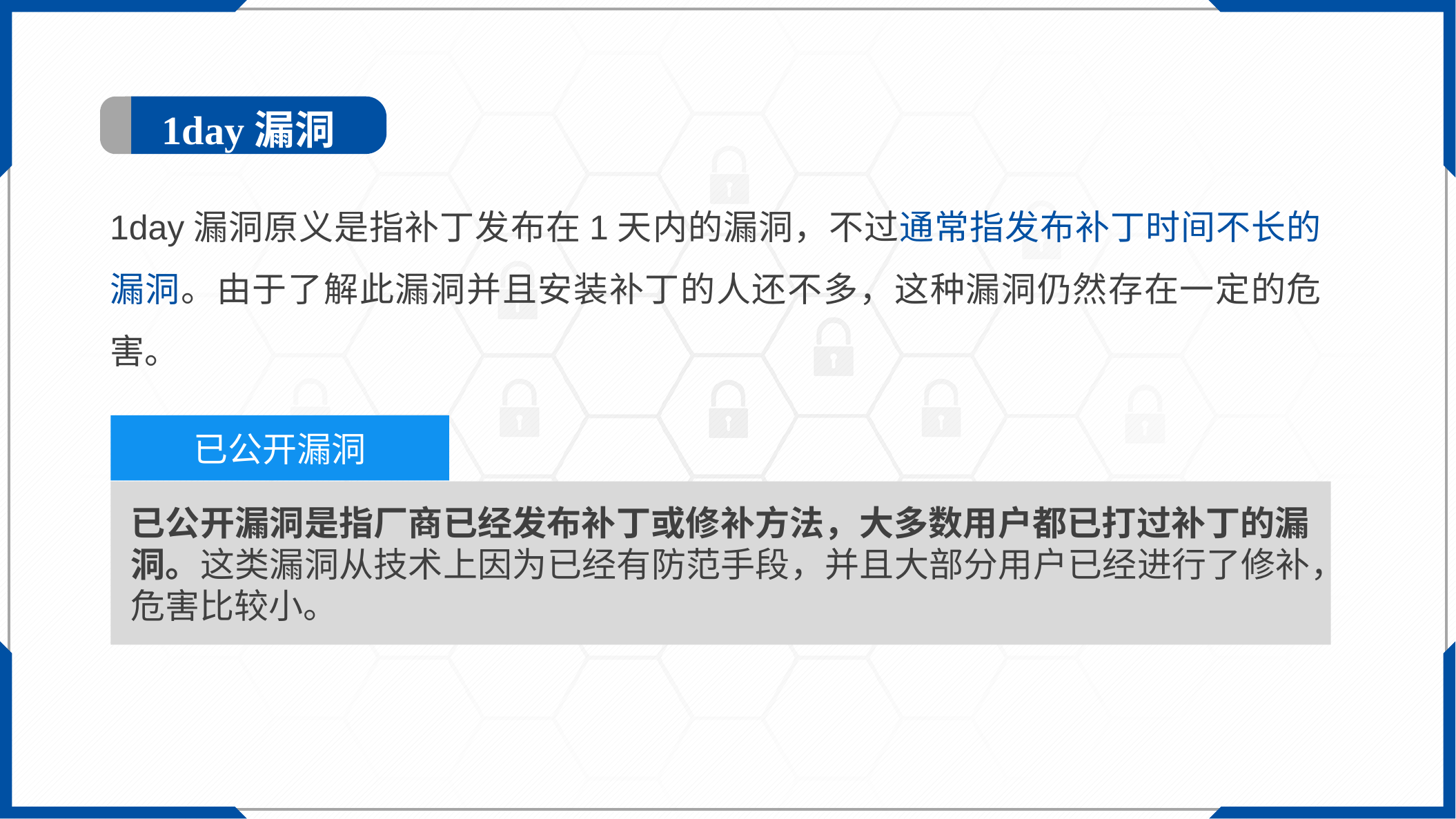

1day漏洞

1day漏洞原义是指补丁发布在1天内的漏洞，不过通常指发布补丁时间不长的漏洞。由于了解此漏洞并且安装补丁的人还不多，这种漏洞仍然存在一定的危害。
已公开漏洞
已公开漏洞是指厂商已经发布补丁或修补方法，大多数用户都已打过补丁的漏洞。这类漏洞从技术上因为已经有防范手段，并且大部分用户已经进行了修补，危害比较小。